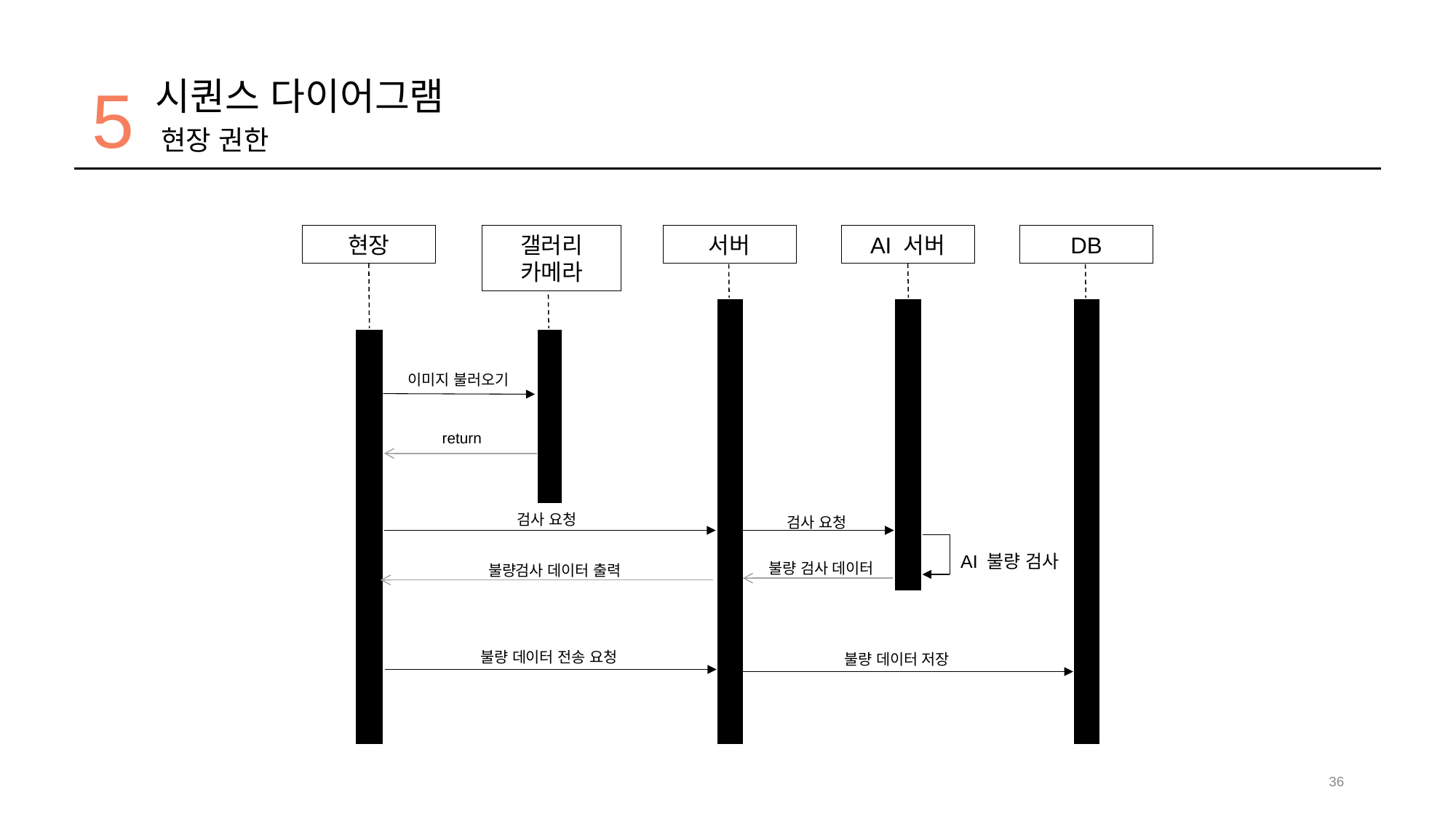

5
시퀀스 다이어그램
현장 권한
서버
AI 서버
DB

현장
갤러리
카메라

이미지 불러오기
return
검사 요청
검사 요청
AI 불량 검사
불량 검사 데이터
불량검사 데이터 출력
불량 데이터 전송 요청
불량 데이터 저장
36